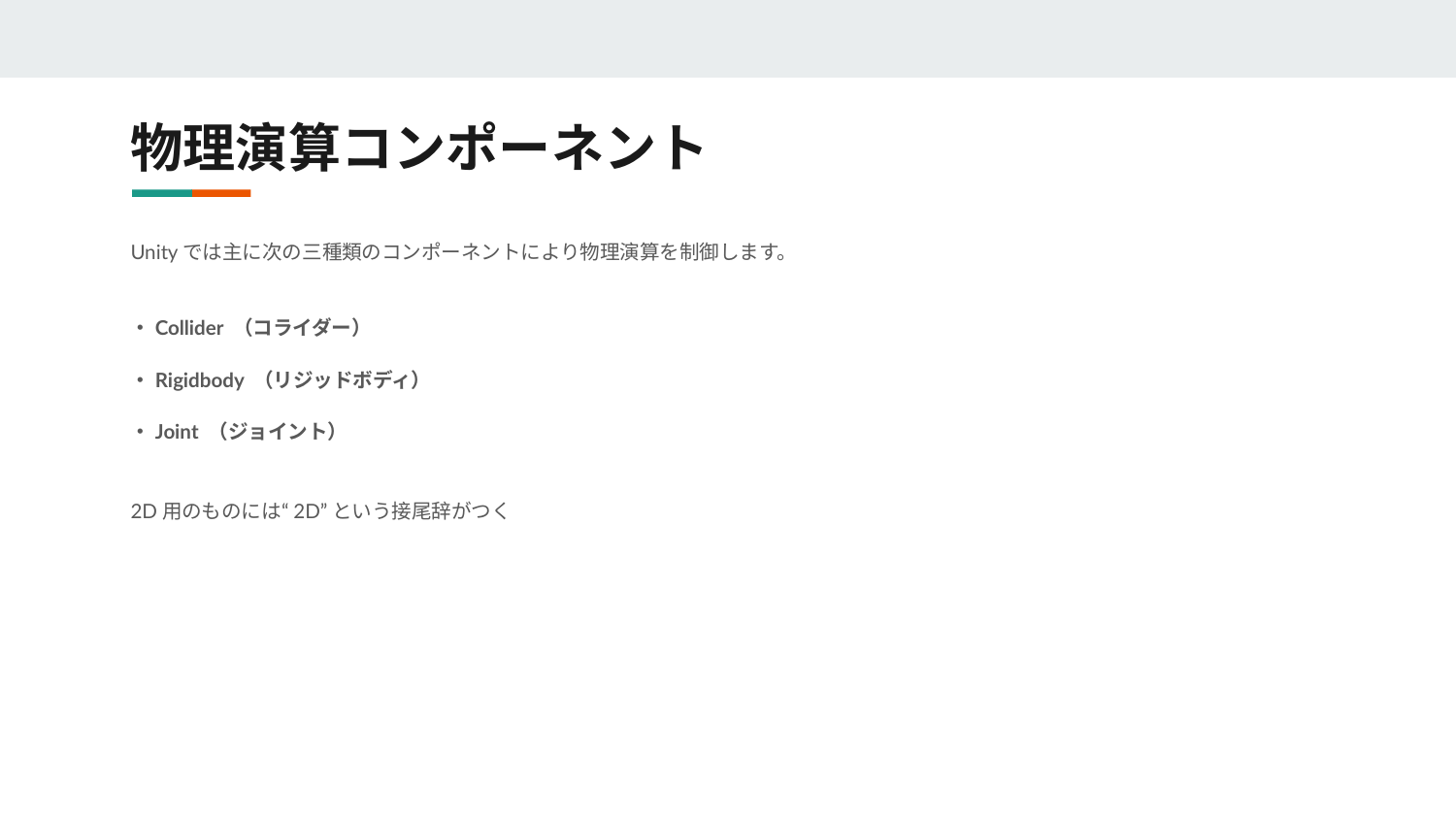

# 物理演算コンポーネント
Unityでは主に次の三種類のコンポーネントにより物理演算を制御します。
・Collider （コライダー）
・Rigidbody （リジッドボディ）
・Joint （ジョイント）
2D用のものには“2D”という接尾辞がつく